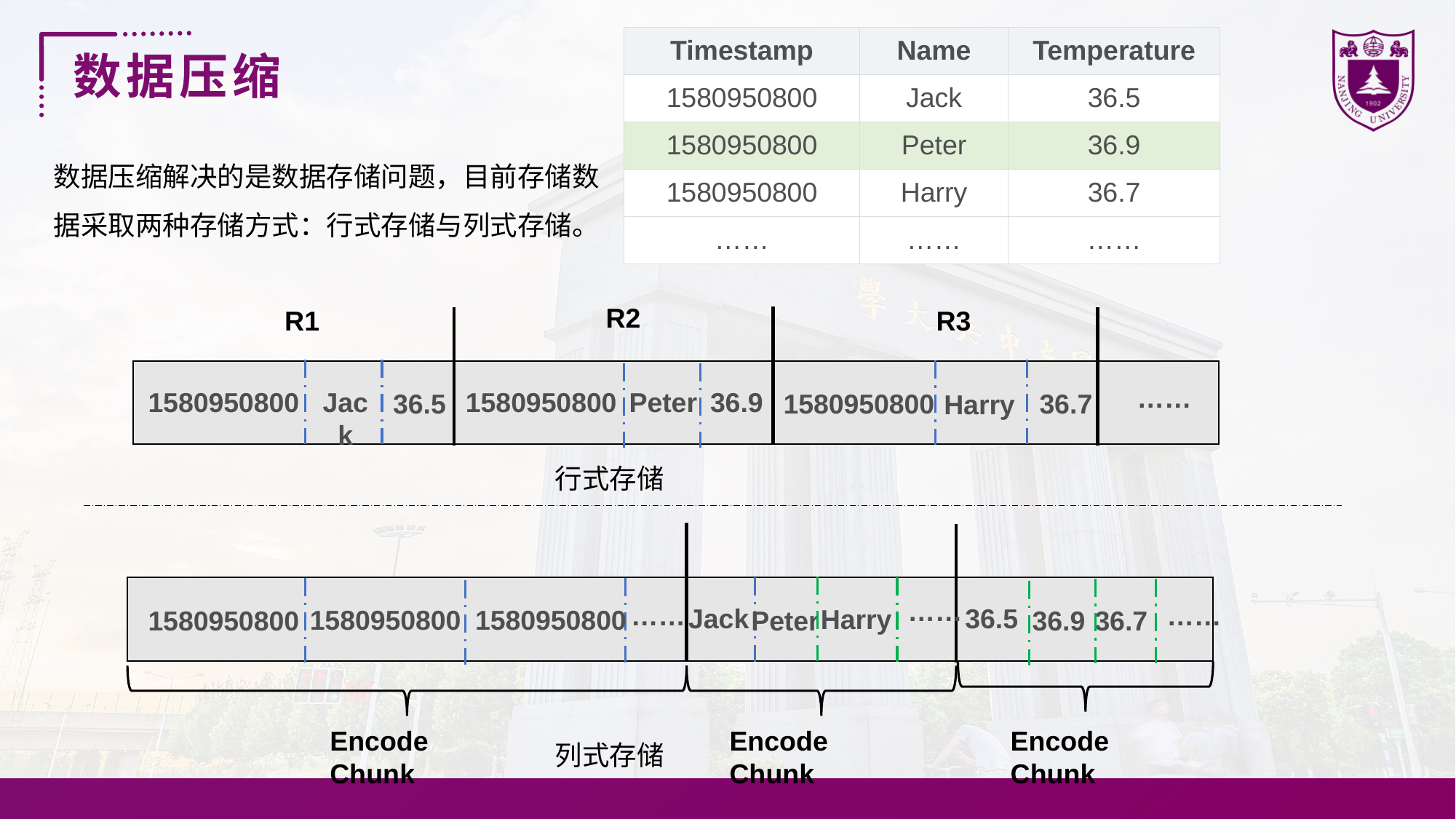

| Timestamp | Name | Temperature |
| --- | --- | --- |
| 1580950800 | Jack | 36.5 |
| 1580950800 | Peter | 36.9 |
| 1580950800 | Harry | 36.7 |
| …… | …… | …… |
数据压缩
数据压缩解决的是数据存储问题，目前存储数据采取两种存储方式：行式存储与列式存储。
R2
R1
R3

……
36.9
1580950800
Jack
1580950800
Peter
36.7
36.5
1580950800
Harry

行式存储

……
……
……
Jack
36.5
Harry
1580950800
1580950800
1580950800
Peter
36.7
36.9
Encode Chunk
Encode Chunk
Encode Chunk
列式存储